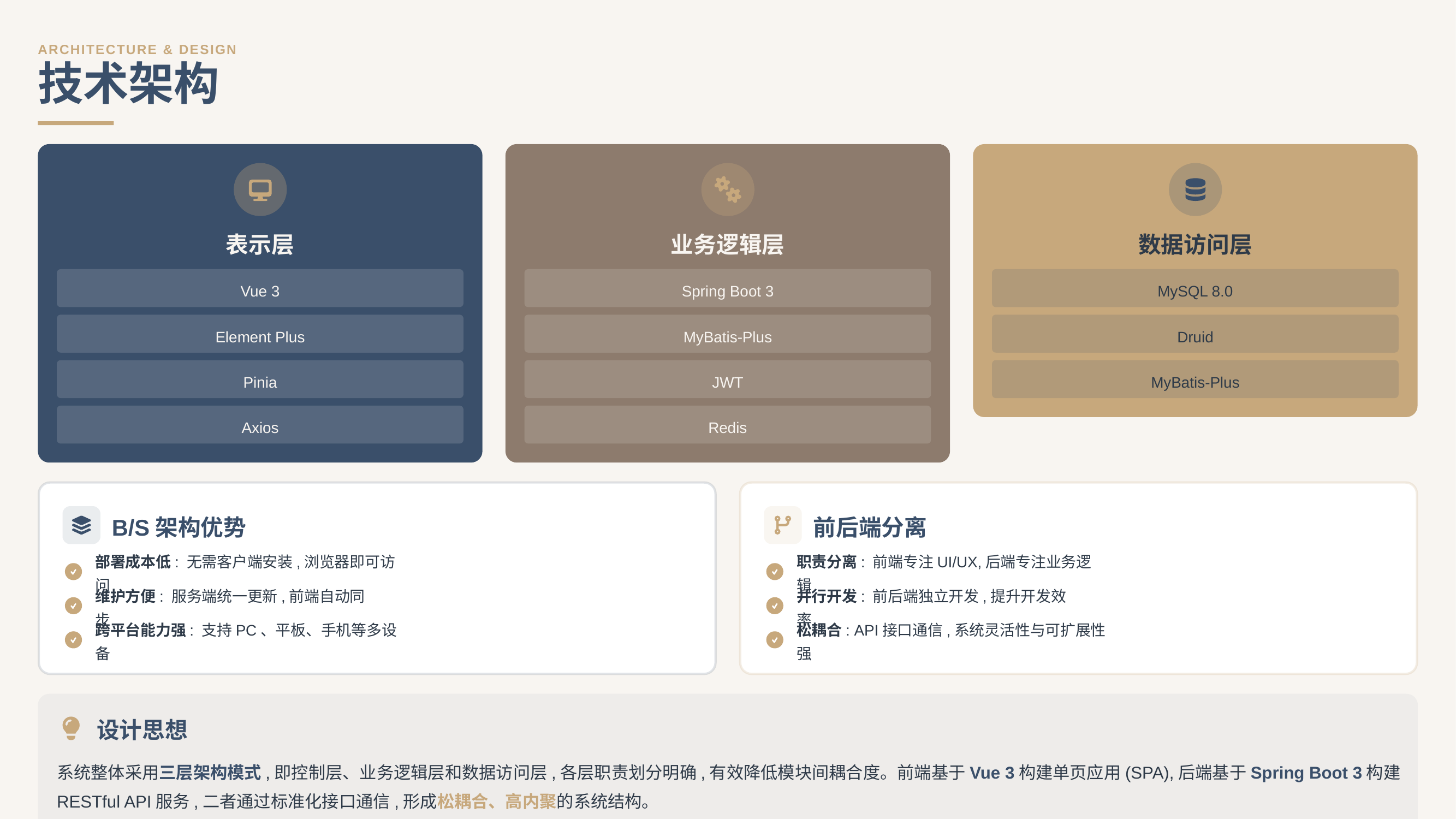

ARCHITECTURE & DESIGN
技术架构

表示层
业务逻辑层
数据访问层
Vue 3

Spring Boot 3

MySQL 8.0

Element Plus

MyBatis-Plus

Druid

Pinia

JWT

MyBatis-Plus

Axios

Redis

B/S架构优势
前后端分离

部署成本低: 无需客户端安装,浏览器即可访问
职责分离: 前端专注UI/UX,后端专注业务逻辑

维护方便: 服务端统一更新,前端自动同步
并行开发: 前后端独立开发,提升开发效率

跨平台能力强: 支持PC、平板、手机等多设备
松耦合: API接口通信,系统灵活性与可扩展性强

设计思想

系统整体采用三层架构模式,即控制层、业务逻辑层和数据访问层,各层职责划分明确,有效降低模块间耦合度。前端基于Vue 3构建单页应用(SPA),后端基于Spring Boot 3构建RESTful API服务,二者通过标准化接口通信,形成松耦合、高内聚的系统结构。